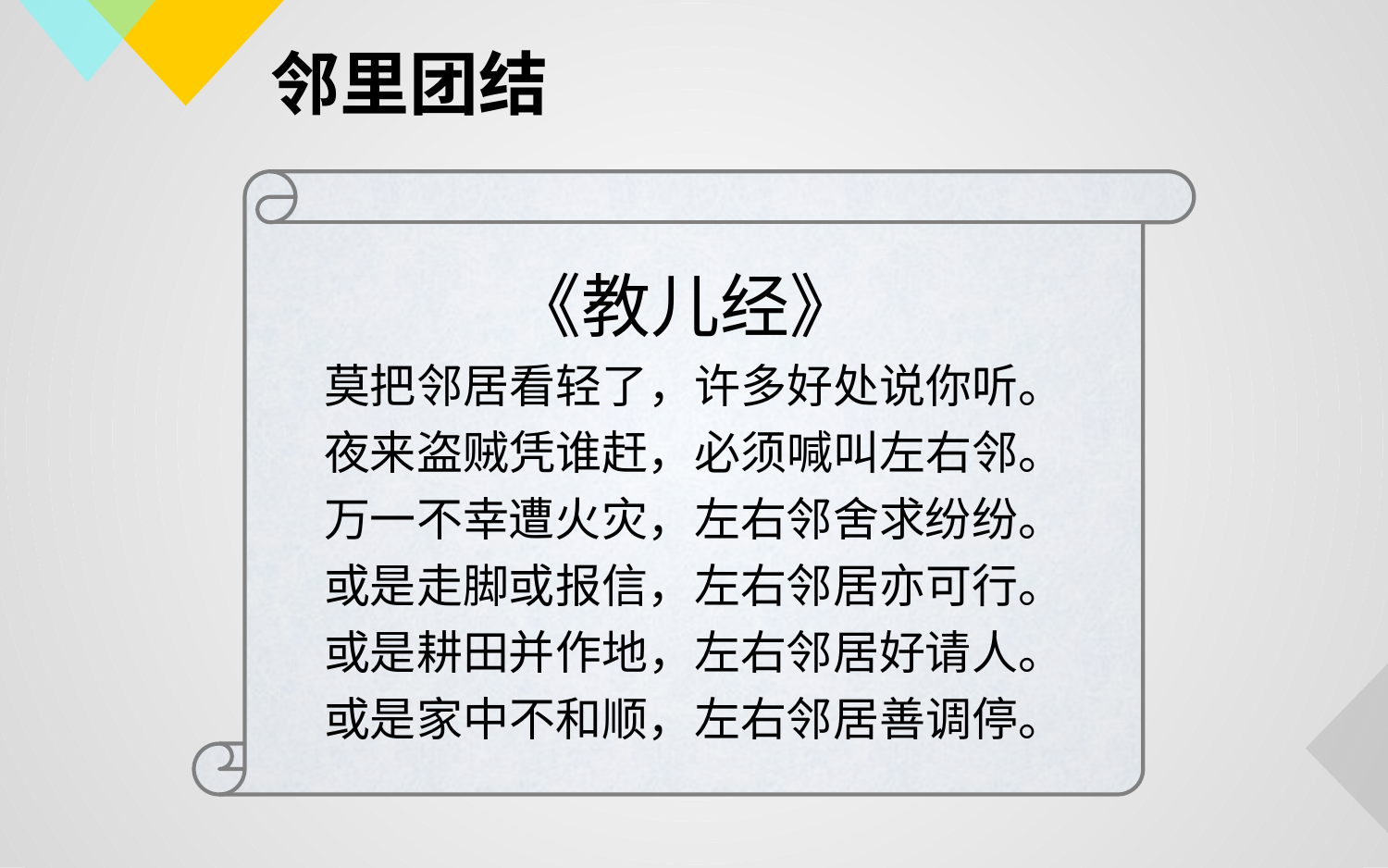

# 邻里团结
《教儿经》
莫把邻居看轻了，许多好处说你听。
夜来盗贼凭谁赶，必须喊叫左右邻。
万一不幸遭火灾，左右邻舍求纷纷。
或是走脚或报信，左右邻居亦可行。
或是耕田并作地，左右邻居好请人。
或是家中不和顺，左右邻居善调停。